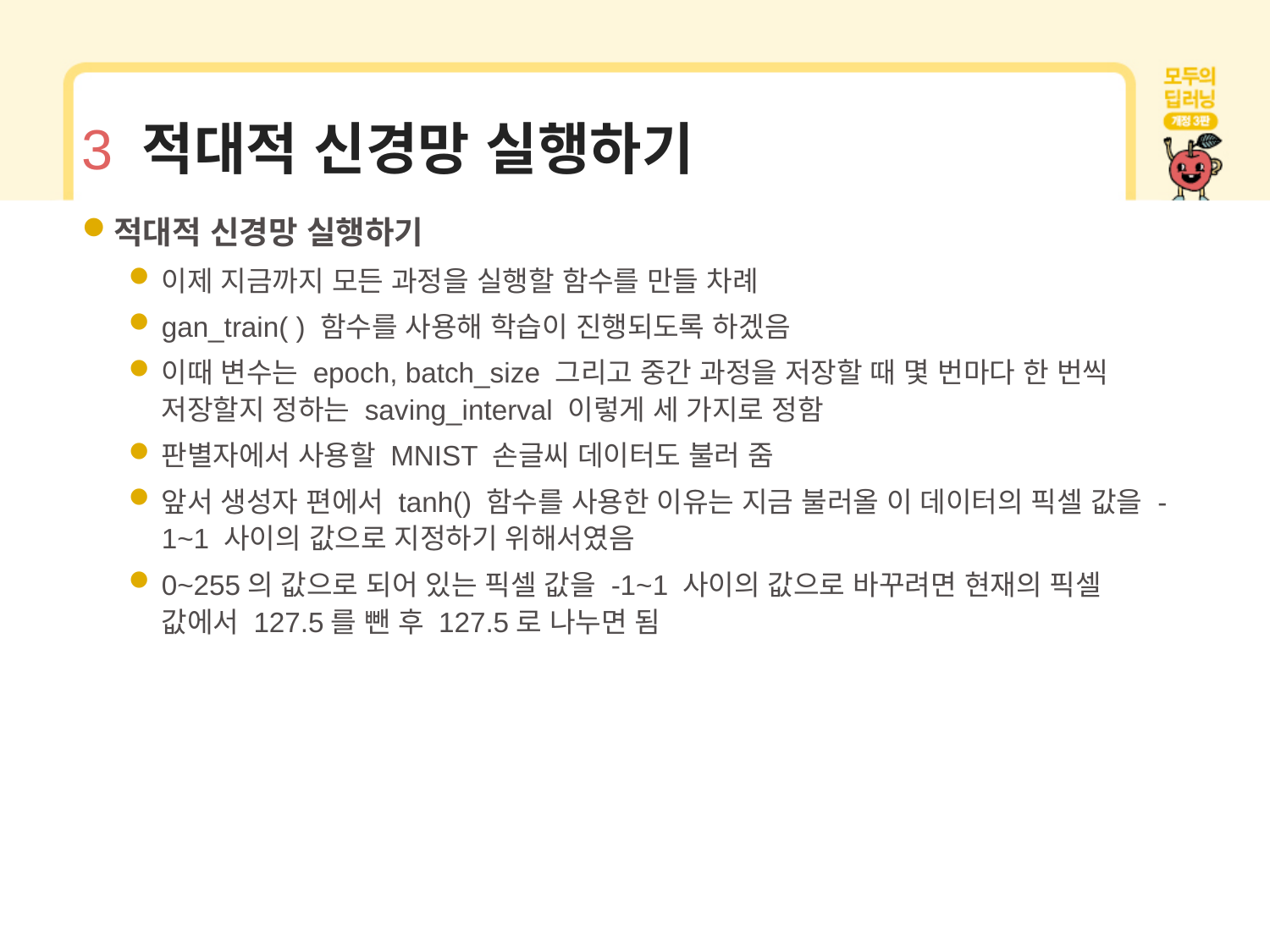

# 3 적대적 신경망 실행하기
적대적 신경망 실행하기
이제 지금까지 모든 과정을 실행할 함수를 만들 차례
gan_train( ) 함수를 사용해 학습이 진행되도록 하겠음
이때 변수는 epoch, batch_size 그리고 중간 과정을 저장할 때 몇 번마다 한 번씩 저장할지 정하는 saving_interval 이렇게 세 가지로 정함
판별자에서 사용할 MNIST 손글씨 데이터도 불러 줌
앞서 생성자 편에서 tanh() 함수를 사용한 이유는 지금 불러올 이 데이터의 픽셀 값을 -1~1 사이의 값으로 지정하기 위해서였음
0~255의 값으로 되어 있는 픽셀 값을 -1~1 사이의 값으로 바꾸려면 현재의 픽셀 값에서 127.5를 뺀 후 127.5로 나누면 됨